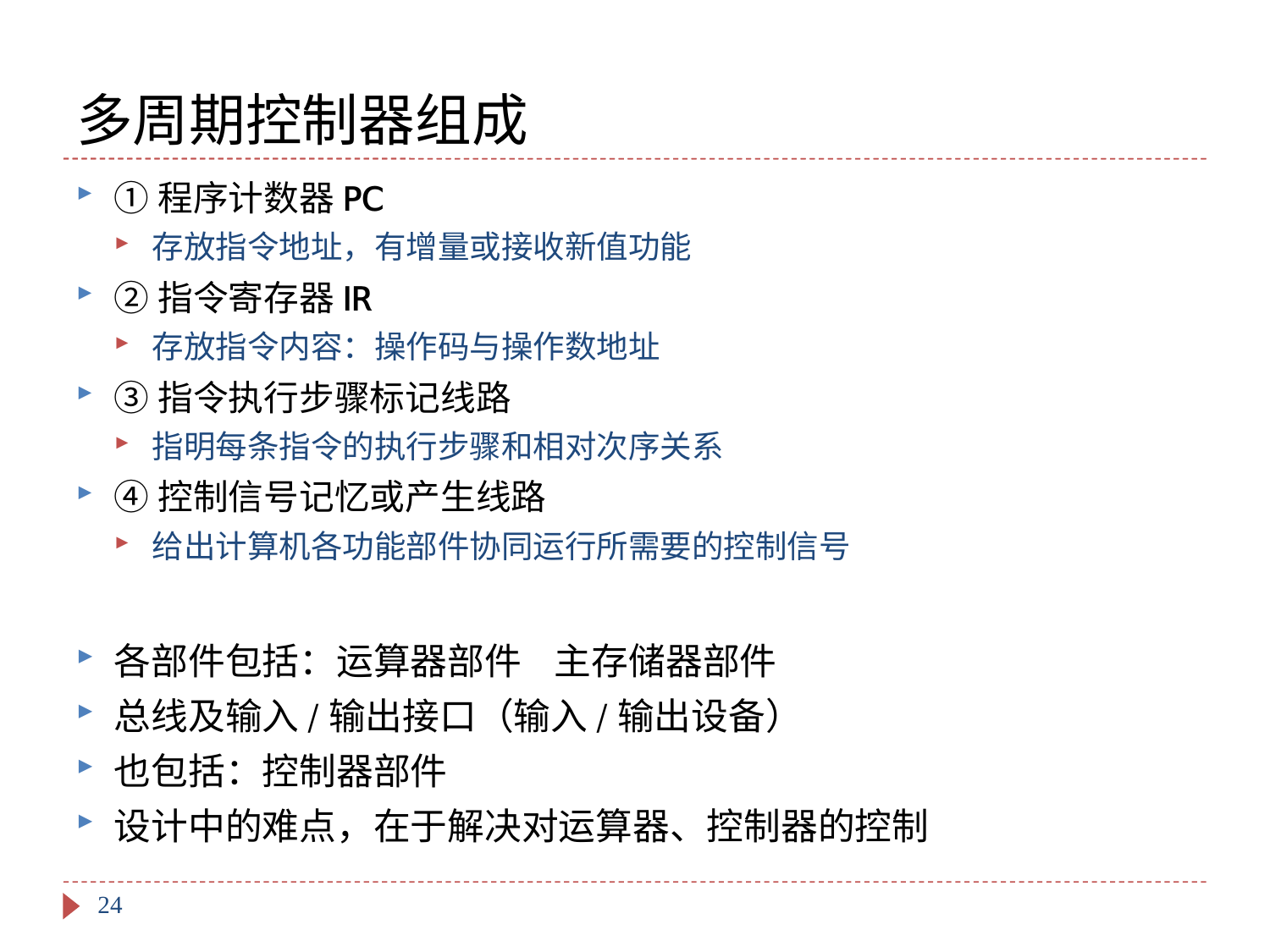

# 多周期控制器组成
①程序计数器PC
存放指令地址，有增量或接收新值功能
②指令寄存器IR
存放指令内容：操作码与操作数地址
③指令执行步骤标记线路
指明每条指令的执行步骤和相对次序关系
④控制信号记忆或产生线路
给出计算机各功能部件协同运行所需要的控制信号

各部件包括：运算器部件    主存储器部件
总线及输入/输出接口（输入/输出设备）
也包括：控制器部件
设计中的难点，在于解决对运算器、控制器的控制

24